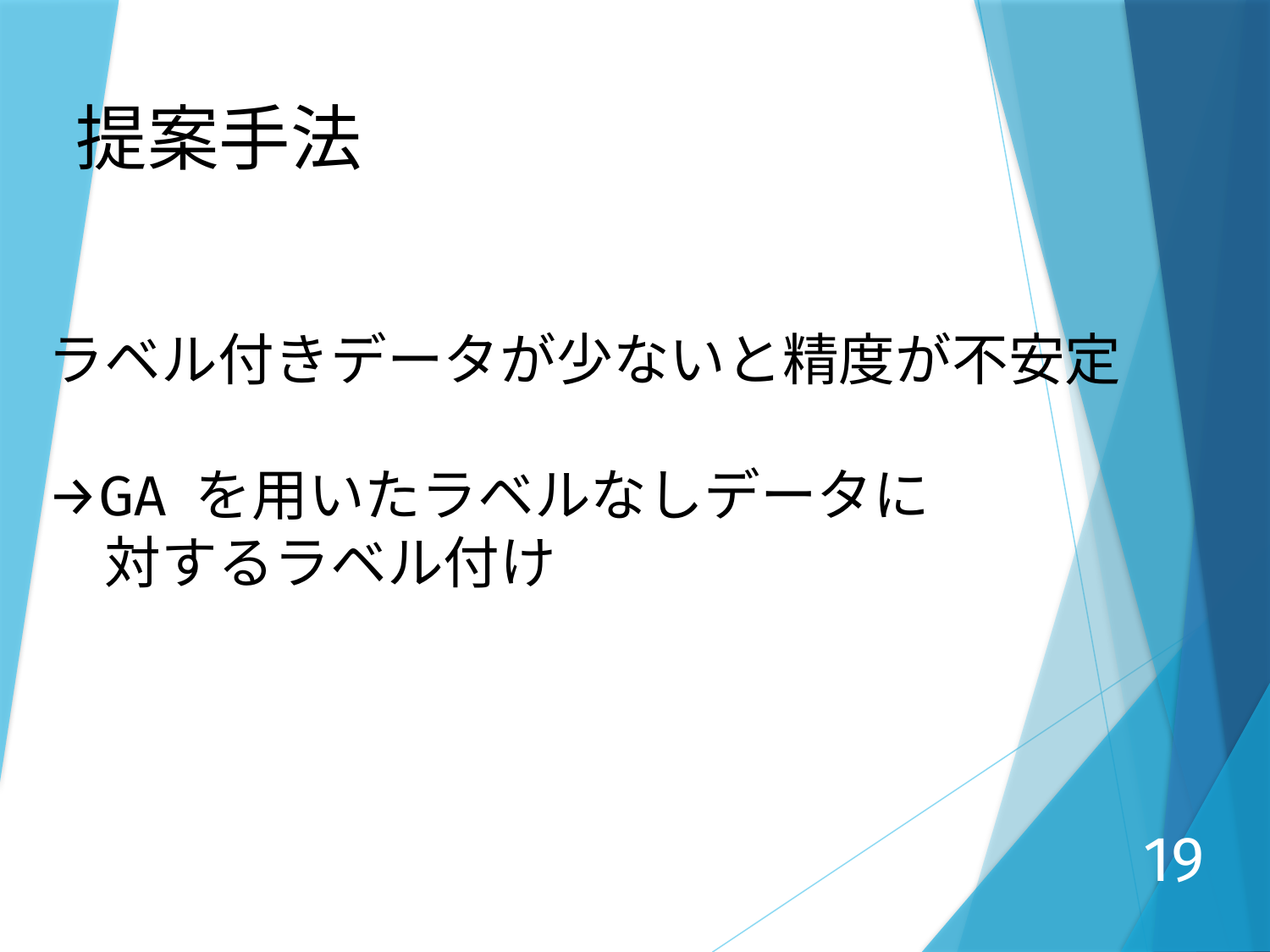

提案手法
ラベル付きデータが少ないと精度が不安定

→GA を用いたラベルなしデータに
　対するラベル付け

19